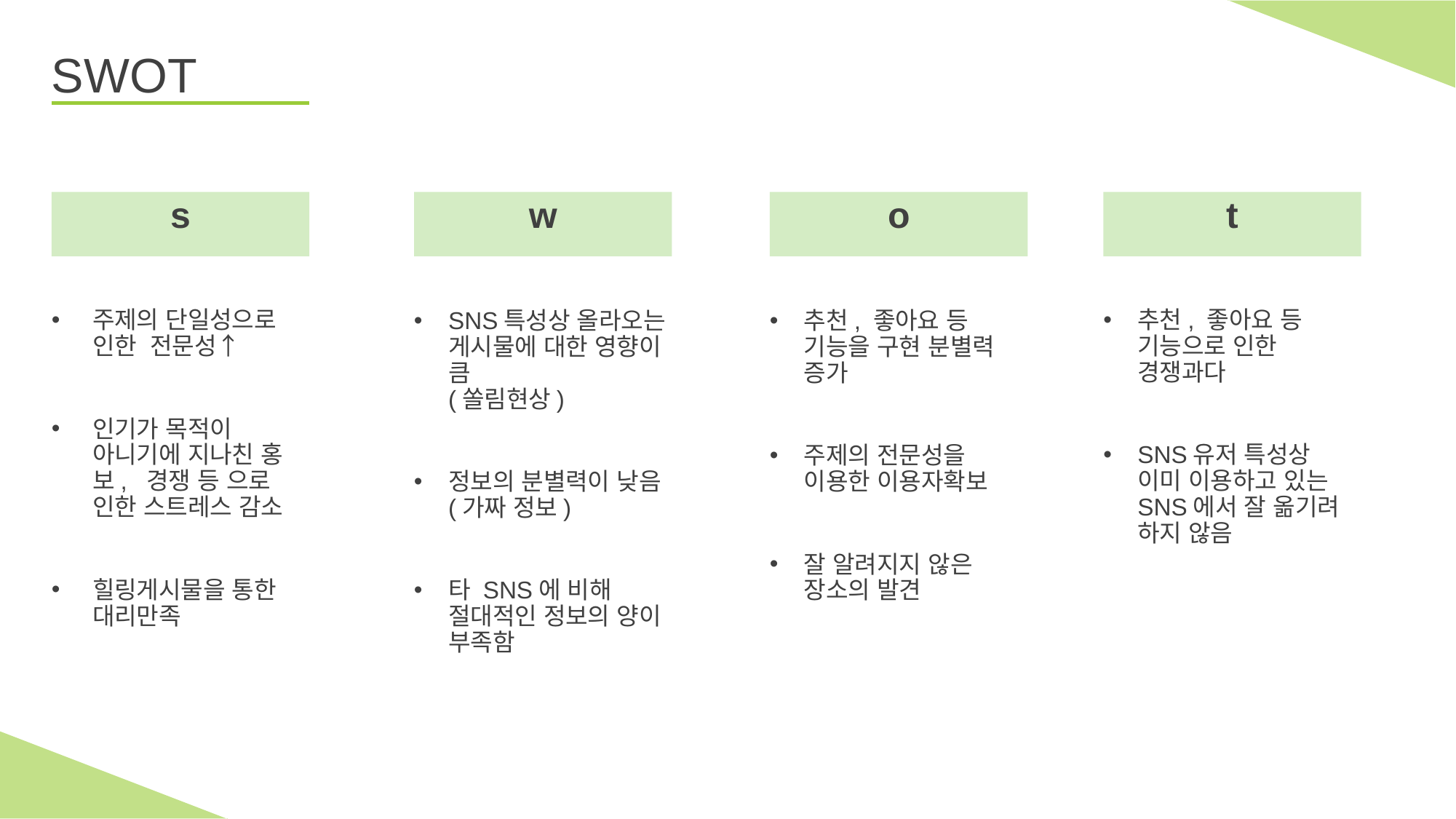

# SWOT
s
w
o
t
주제의 단일성으로 인한  전문성↑

인기가 목적이 아니기에 지나친 홍보,  경쟁 등 으로 인한 스트레스 감소

힐링게시물을 통한 대리만족
추천, 좋아요 등 기능으로 인한 경쟁과다

SNS유저 특성상 이미 이용하고 있는 SNS에서 잘 옮기려 하지 않음

SNS특성상 올라오는 게시물에 대한 영향이 큼
(쏠림현상)

정보의 분별력이 낮음(가짜 정보)

타 SNS에 비해 절대적인 정보의 양이 부족함
추천, 좋아요 등 기능을 구현 분별력 증가

주제의 전문성을 이용한 이용자확보

잘 알려지지 않은 장소의 발견